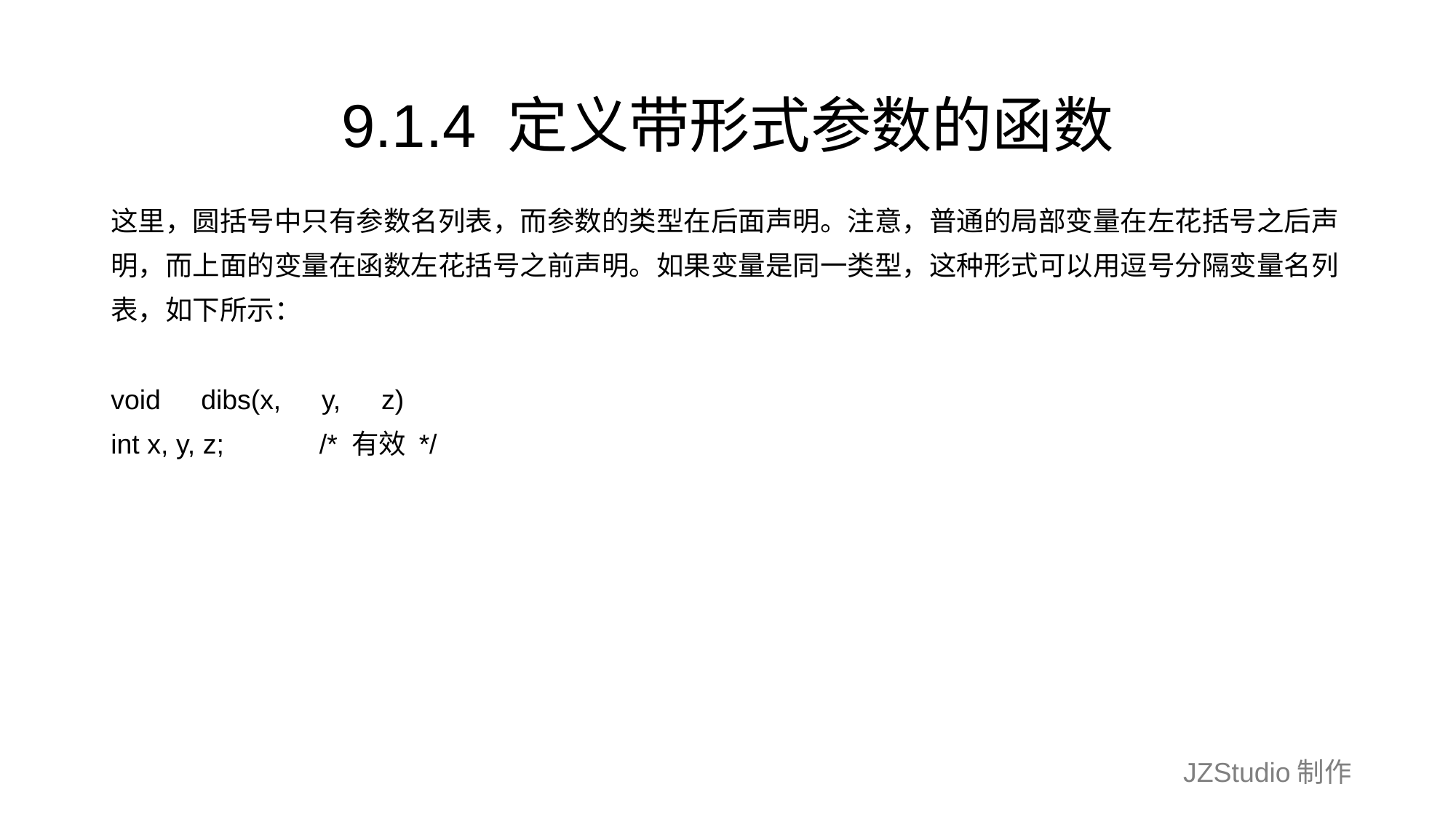

# 9.1.4 定义带形式参数的函数
这里，圆括号中只有参数名列表，而参数的类型在后面声明。注意，普通的局部变量在左花括号之后声
明，而上面的变量在函数左花括号之前声明。如果变量是同一类型，这种形式可以用逗号分隔变量名列
表，如下所示：

void　dibs(x,　y,　z)
int x, y, z;　　　/* 有效 */